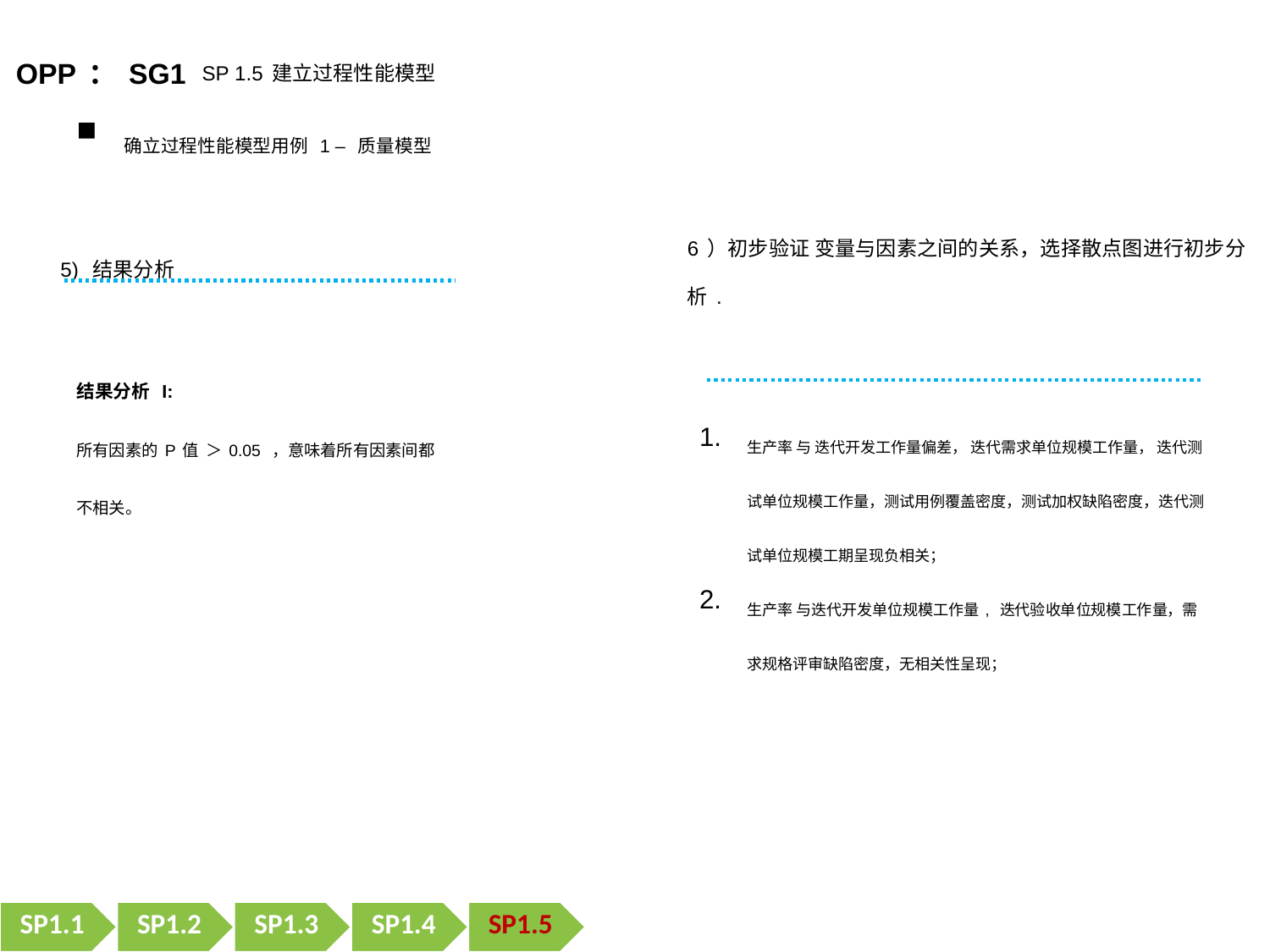

OPP：SG1  SP 1.5建立过程性能模型
确立过程性能模型用例 1 – 质量模型
6）初步验证 变量与因素之间的关系，选择散点图进行初步分析.
5) 结果分析
结果分析 I:
所有因素的P值  ＞0.05 ，意味着所有因素间都不相关。

生产率 与 迭代开发工作量偏差， 迭代需求单位规模工作量， 迭代测试单位规模工作量，测试用例覆盖密度，测试加权缺陷密度，迭代测试单位规模工期呈现负相关；
生产率 与迭代开发单位规模工作量, 迭代验收单位规模工作量，需求规格评审缺陷密度，无相关性呈现；

SP1.1
SP1.2
SP1.3
SP1.4
SP1.5